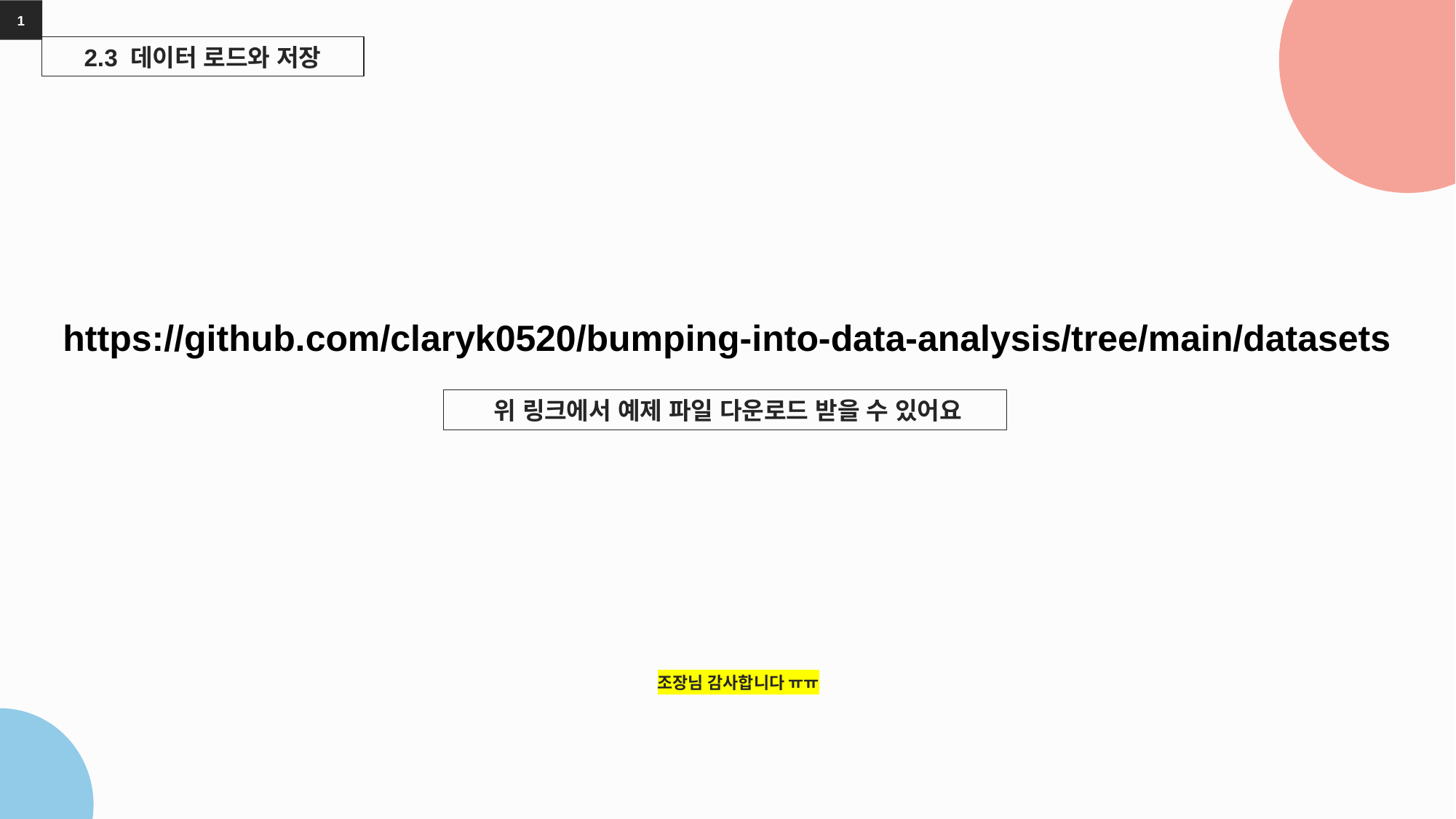

1
2.3 데이터 로드와 저장​
https://github.com/claryk0520/bumping-into-data-analysis/tree/main/datasets
​위 링크에서 예제 파일 다운로드 받을 수 있어요
조장님 감사합니다 ㅠㅠ